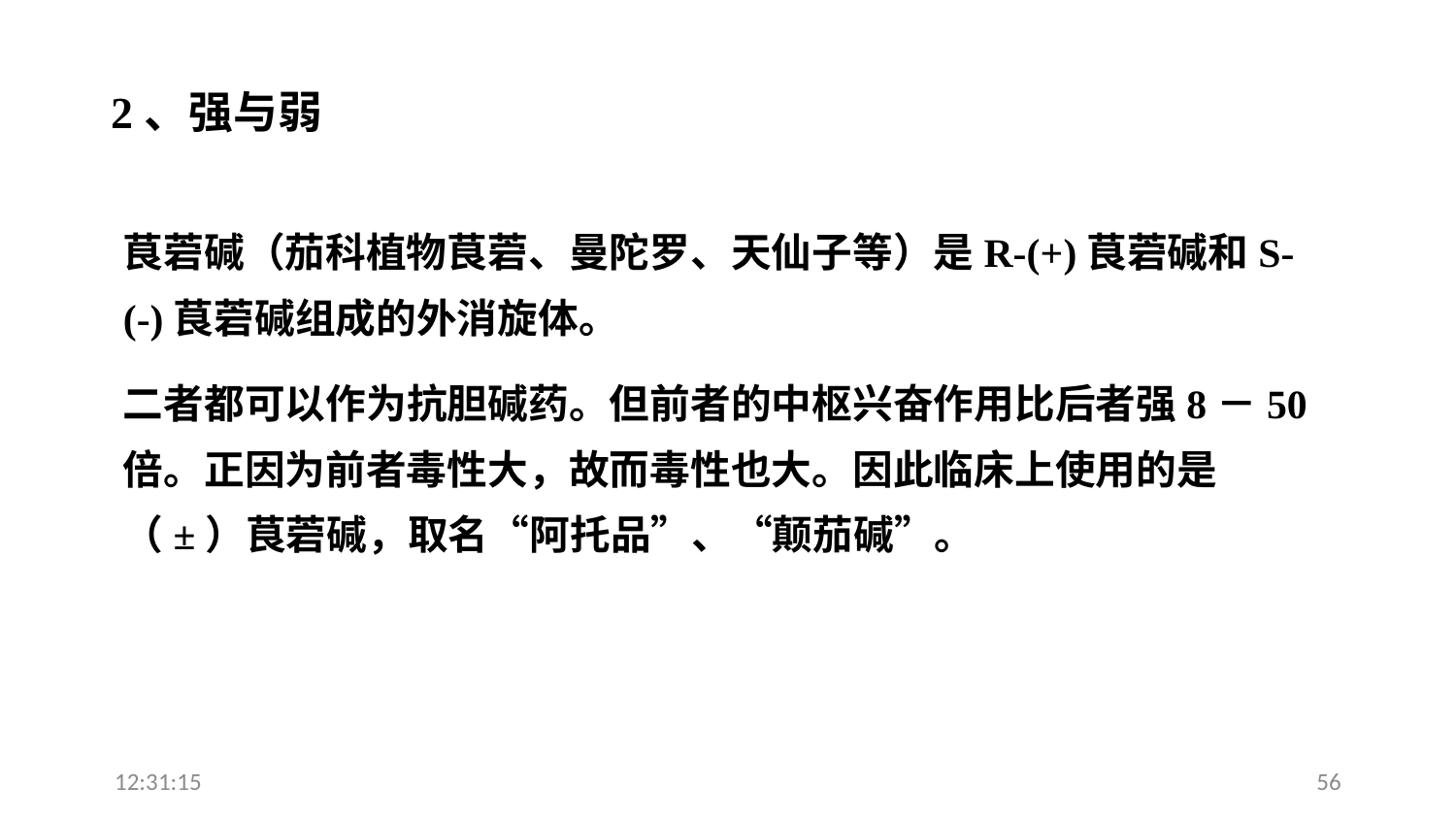

2、强与弱
茛菪碱（茄科植物茛菪、曼陀罗、天仙子等）是R-(+)茛菪碱和S-(-)茛菪碱组成的外消旋体。
二者都可以作为抗胆碱药。但前者的中枢兴奋作用比后者强8－50倍。正因为前者毒性大，故而毒性也大。因此临床上使用的是（±）茛菪碱，取名“阿托品”、“颠茄碱”。
12:31:15
56